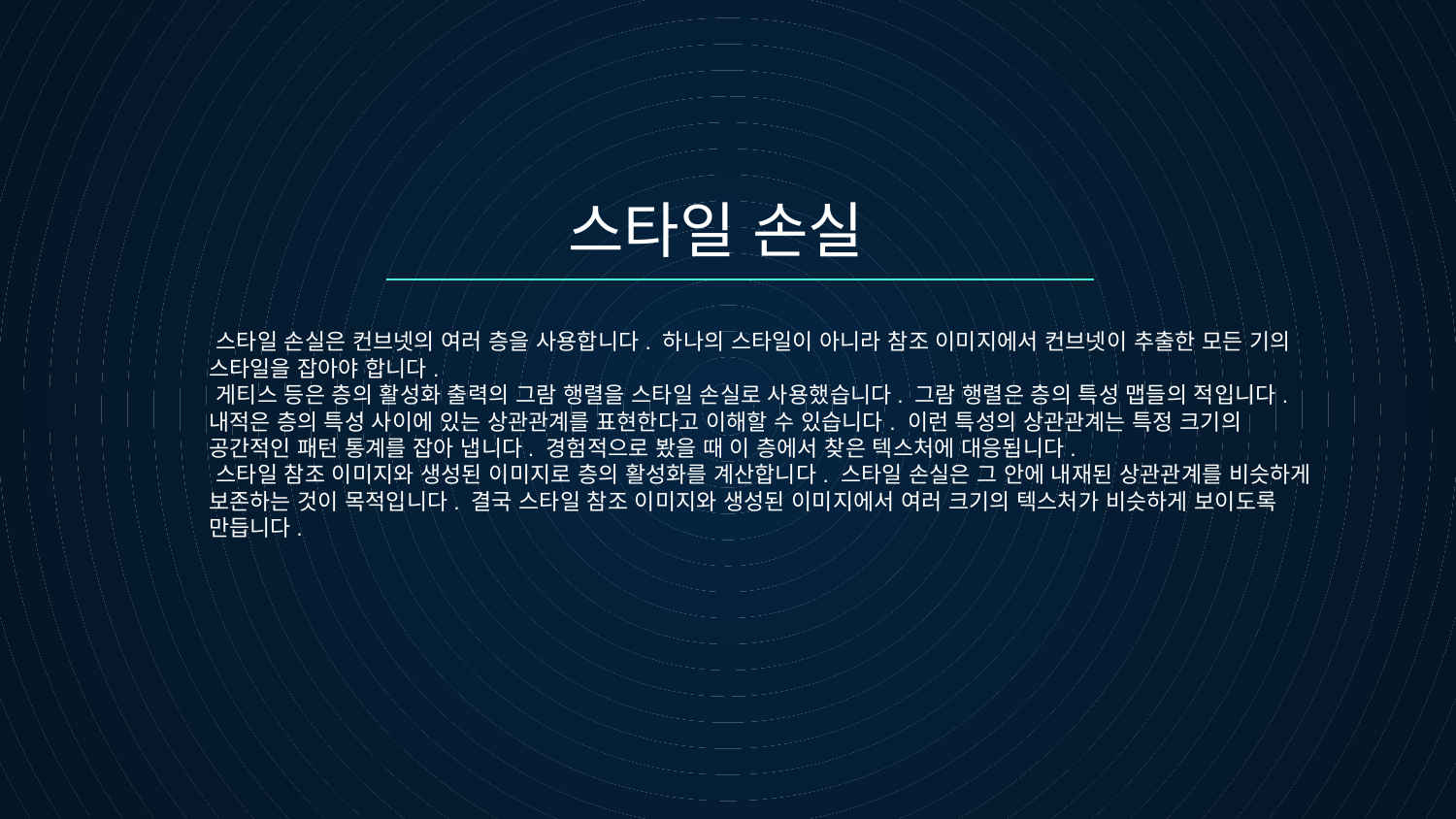

# 스타일 손실
         스타일 손실은 컨브넷의 여러 층을 사용합니다. 하나의 스타일이 아니라 참조 이미지에서 컨브넷이 추출한 모든 기의 스타일을 잡아야 합니다.
         게티스 등은 층의 활성화 출력의 그람 행렬을 스타일 손실로 사용했습니다. 그람 행렬은 층의 특성 맵들의 적입니다.
	내적은 층의 특성 사이에 있는 상관관계를 표현한다고 이해할 수 있습니다. 이런 특성의 상관관계는 특정 크기의 공간적인 패턴 통계를 잡아 냅니다. 경험적으로 봤을 때 이 층에서 찾은 텍스처에 대응됩니다.
         스타일 참조 이미지와 생성된 이미지로 층의 활성화를 계산합니다. 스타일 손실은 그 안에 내재된 상관관계를 비슷하게 보존하는 것이 목적입니다. 결국 스타일 참조 이미지와 생성된 이미지에서 여러 크기의 텍스처가 비슷하게 보이도록 만듭니다.